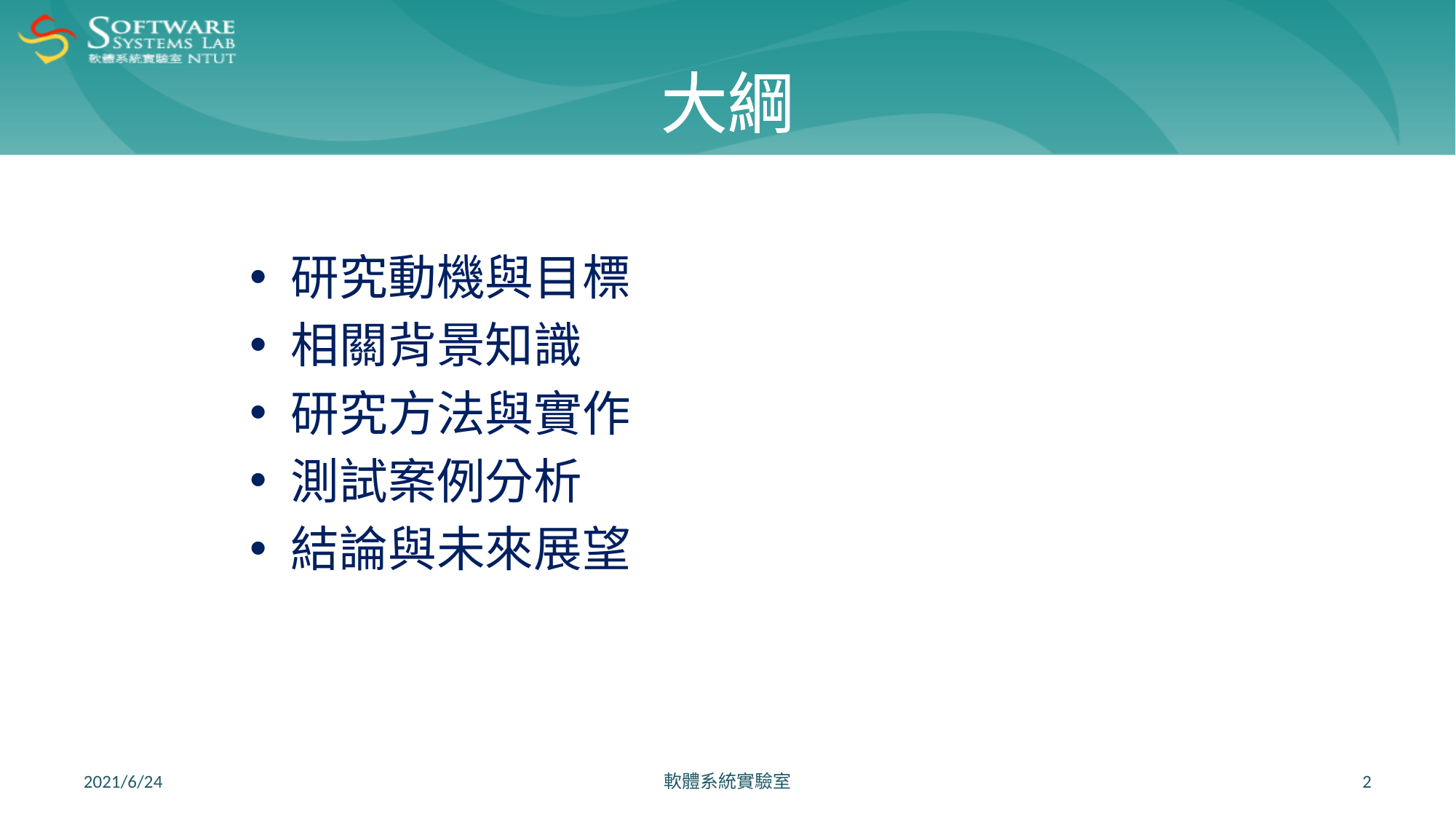

# 大綱
研究動機與目標
相關背景知識
研究方法與實作
測試案例分析
結論與未來展望
2021/6/24
軟體系統實驗室
2